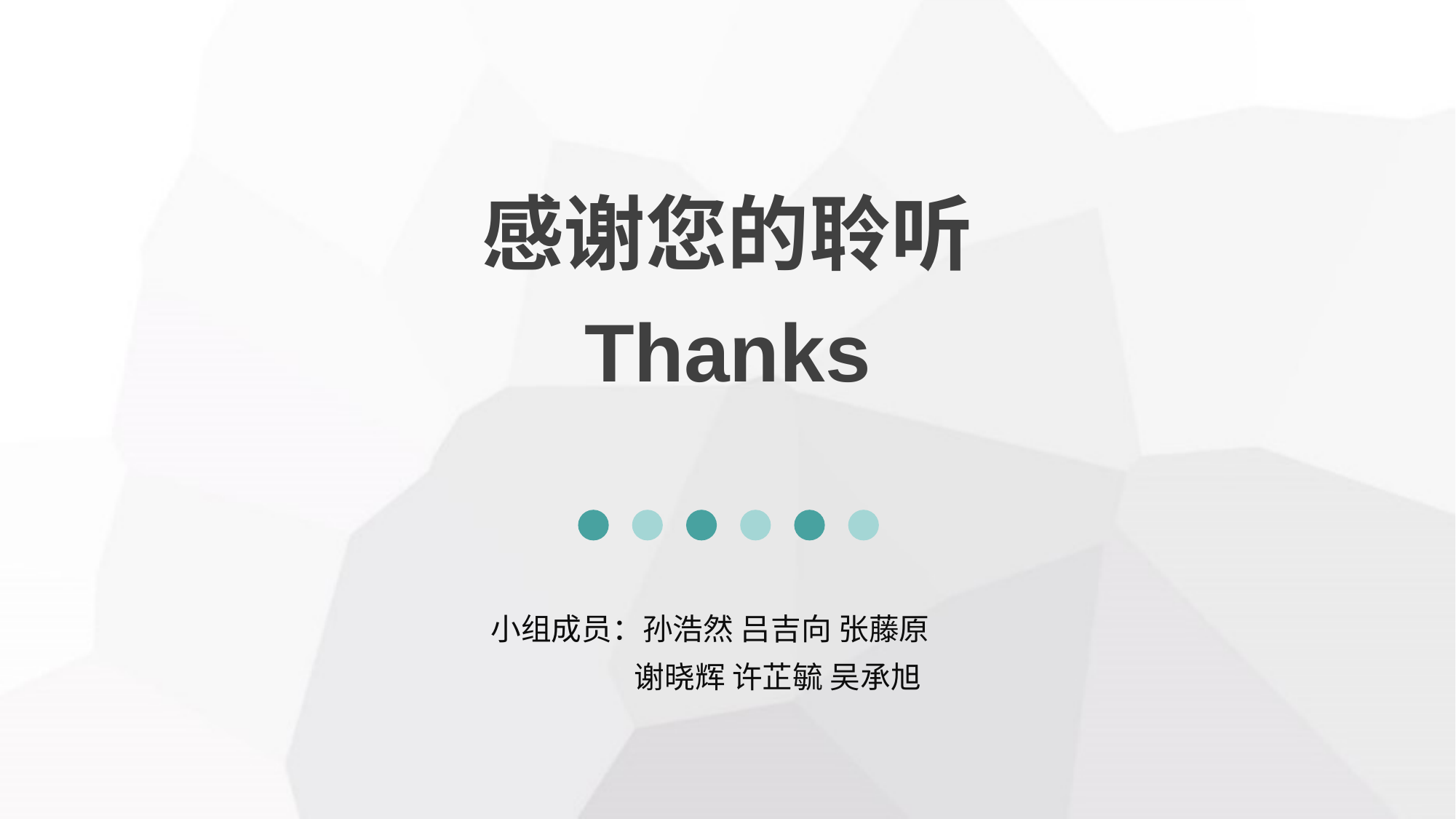

# 感谢您的聆听
Thanks
小组成员：孙浩然 吕吉向 张藤原
                  谢晓辉 许芷毓 吴承旭